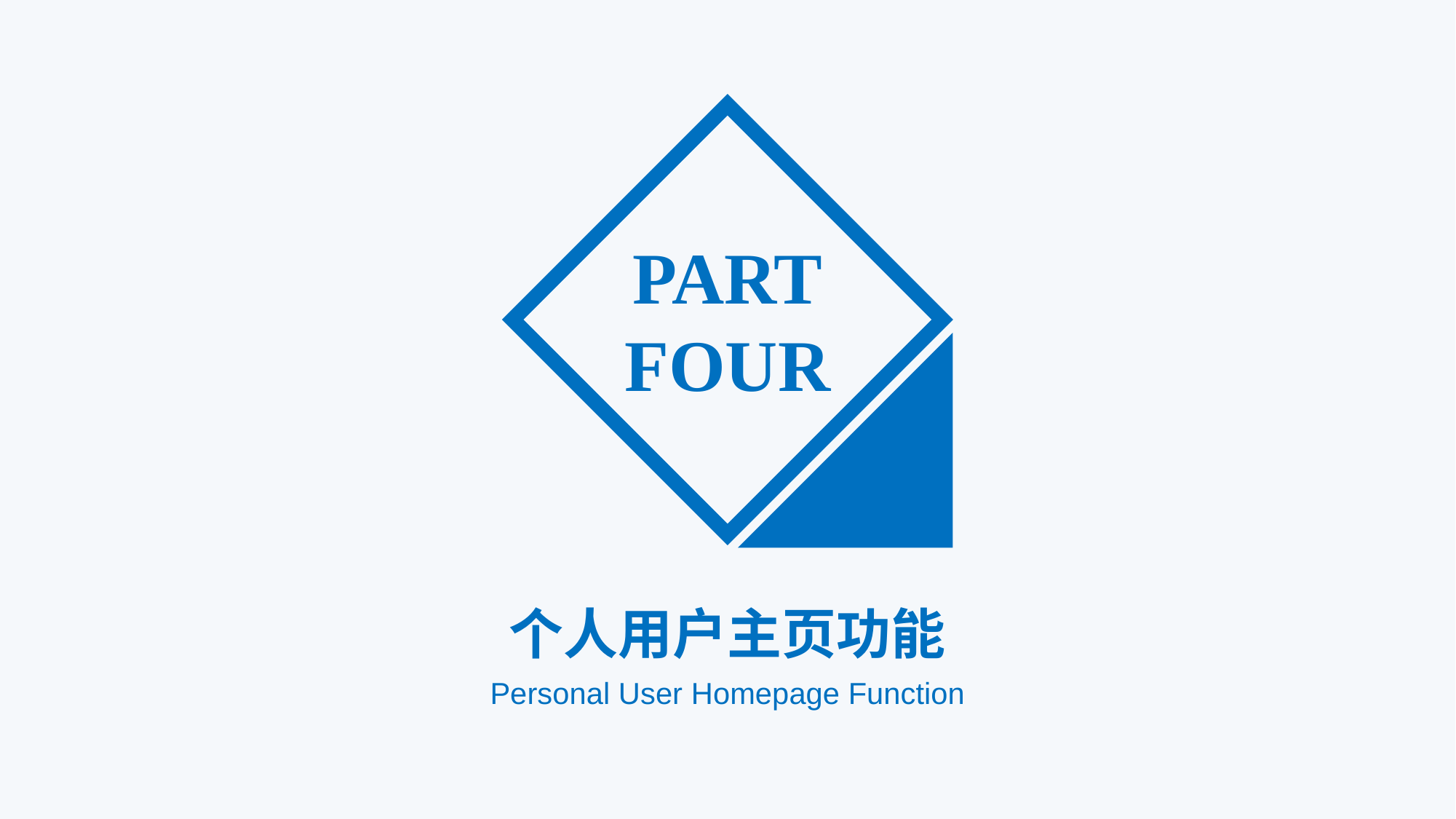

PART
FOUR

个人用户主页功能
Personal User Homepage Function